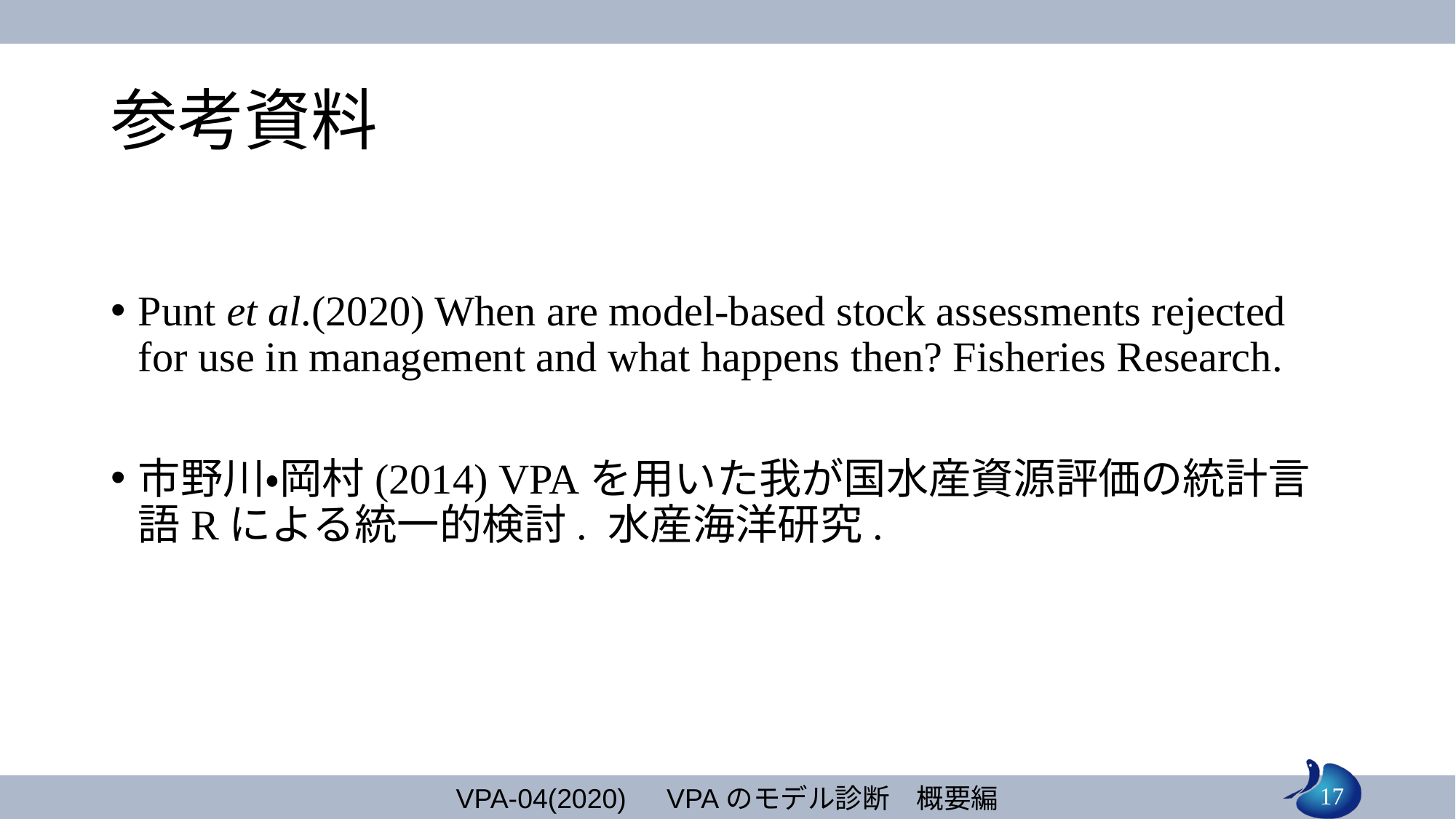

# 参考資料

Punt et al.(2020) When are model-based stock assessments rejected for use in management and what happens then? Fisheries Research.

市野川・岡村(2014) VPAを用いた我が国水産資源評価の統計言語Rによる統一的検討. 水産海洋研究.

17
VPA-04(2020)　VPAのモデル診断　概要編